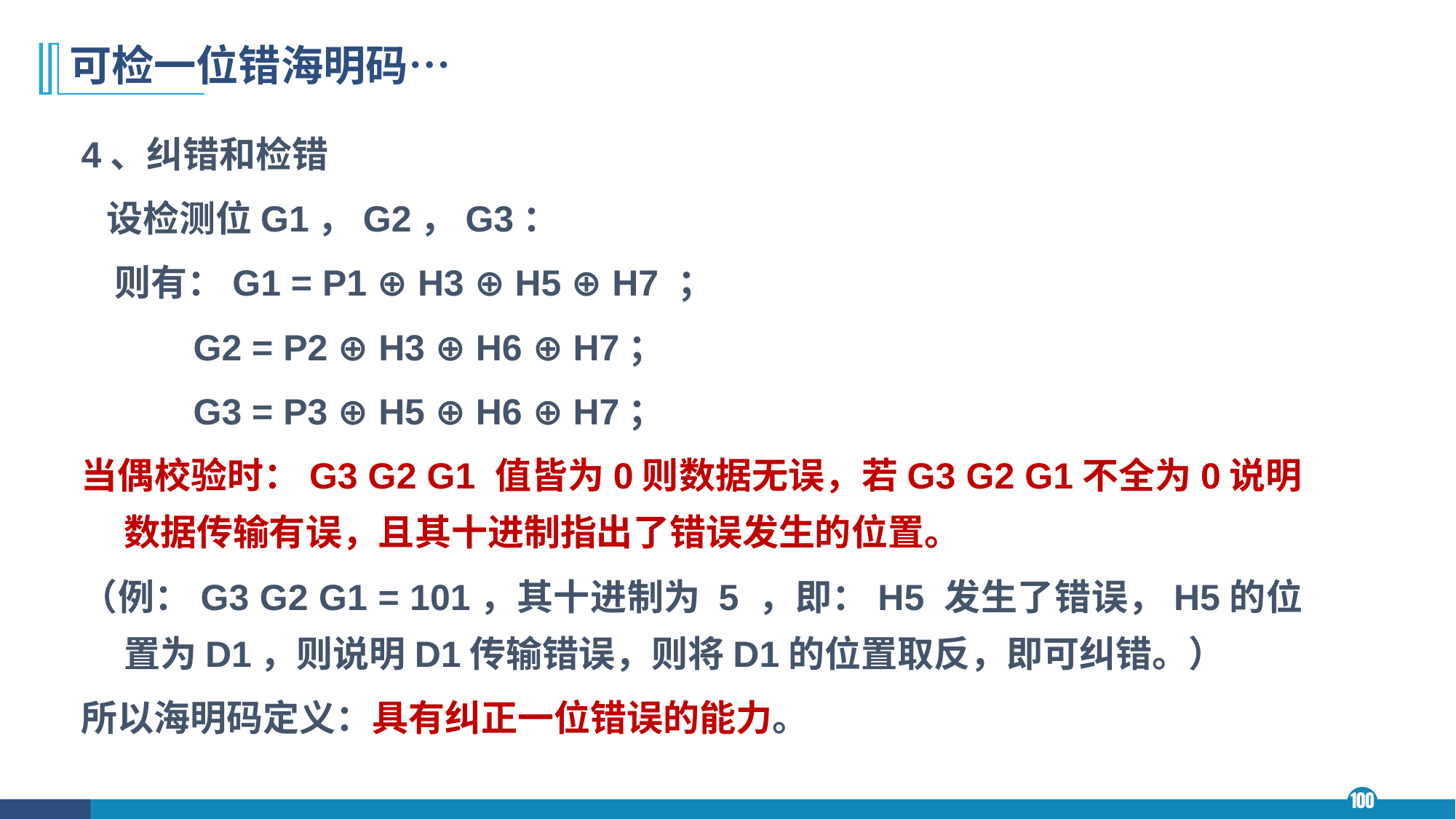

# 可检一位错海明码…
4、纠错和检错
  设检测位G1，G2，G3：
   则有：G1 = P1 ⊕ H3 ⊕ H5 ⊕ H7 ；
           G2 = P2 ⊕ H3 ⊕ H6 ⊕ H7；
           G3 = P3 ⊕ H5 ⊕ H6 ⊕ H7；
当偶校验时：G3 G2 G1 值皆为0则数据无误，若G3 G2 G1不全为0说明数据传输有误，且其十进制指出了错误发生的位置。
（例：G3 G2 G1 = 101，其十进制为 5 ，即：H5 发生了错误，H5的位置为D1，则说明D1传输错误，则将D1的位置取反，即可纠错。）
所以海明码定义：具有纠正一位错误的能力。